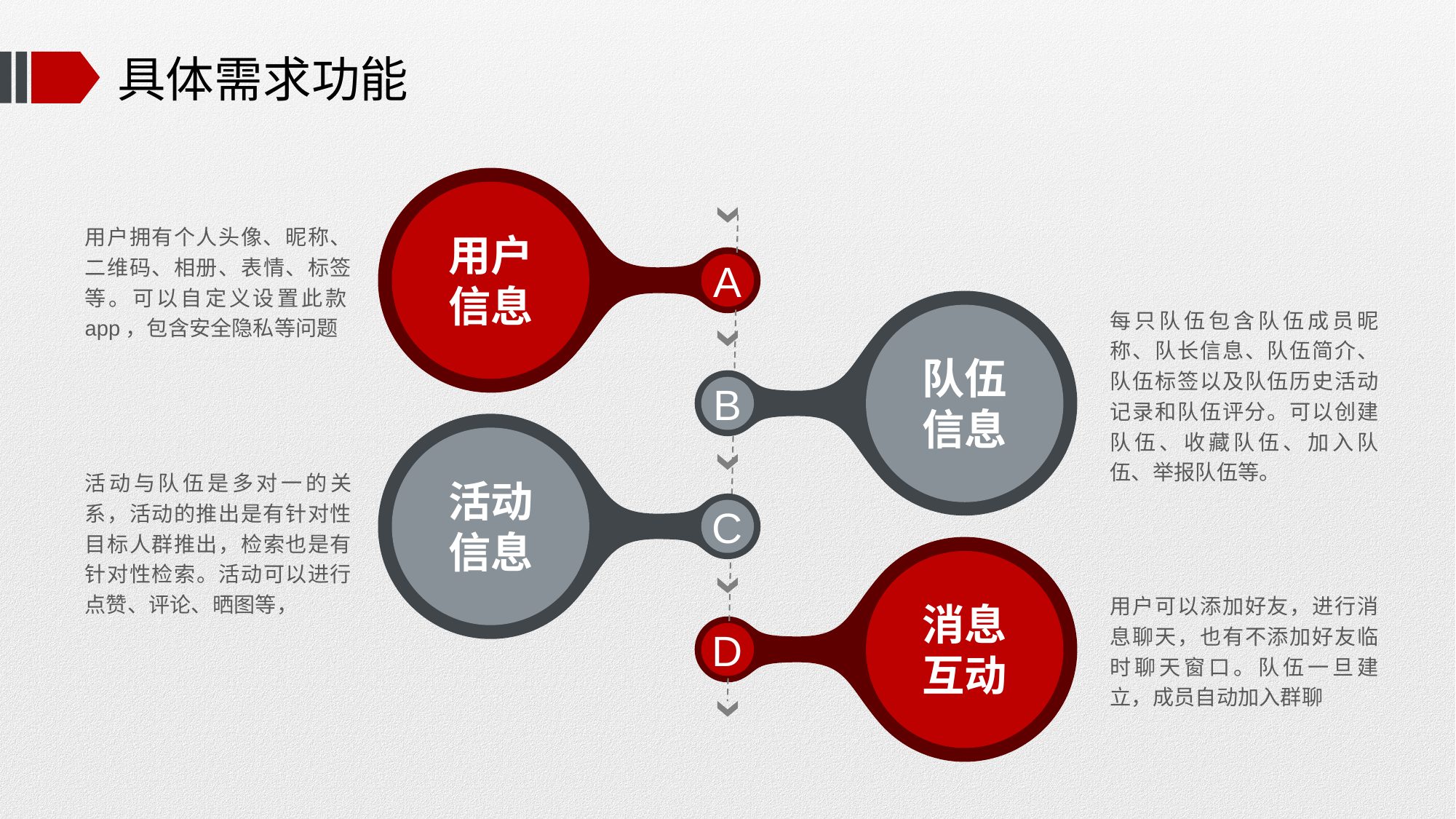

# 具体需求功能

用户拥有个人头像、昵称、二维码、相册、表情、标签等。可以自定义设置此款app，包含安全隐私等问题
用户信息
A

每只队伍包含队伍成员昵称、队长信息、队伍简介、队伍标签以及队伍历史活动记录和队伍评分。可以创建队伍、收藏队伍、加入队伍、举报队伍等。

队伍信息
B

活动与队伍是多对一的关系，活动的推出是有针对性目标人群推出，检索也是有针对性检索。活动可以进行点赞、评论、晒图等，
活动信息
C

用户可以添加好友，进行消息聊天，也有不添加好友临时聊天窗口。队伍一旦建立，成员自动加入群聊
消息互动
D